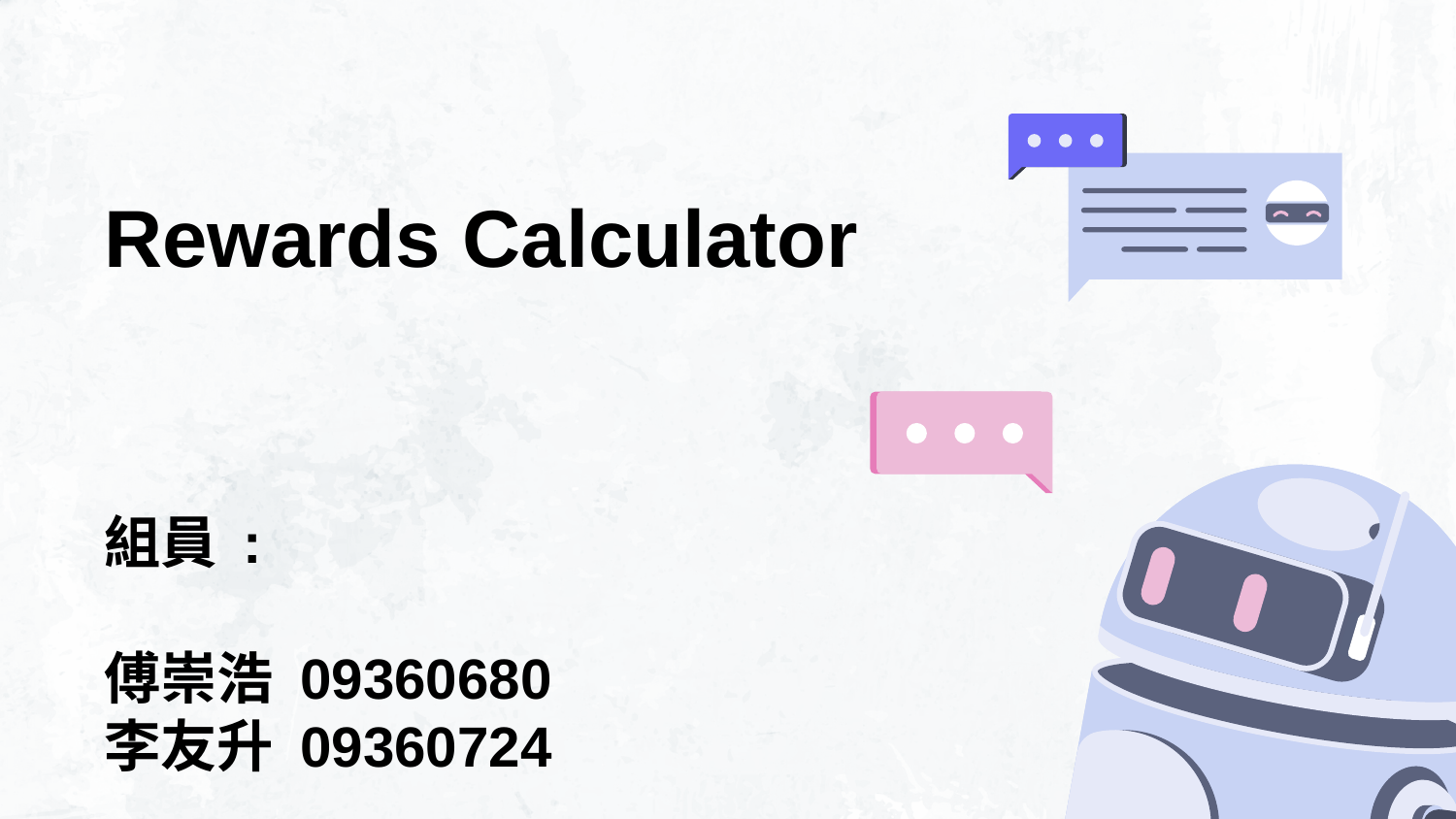

# Rewards Calculator

組員 :
傅崇浩 09360680
李友升 09360724